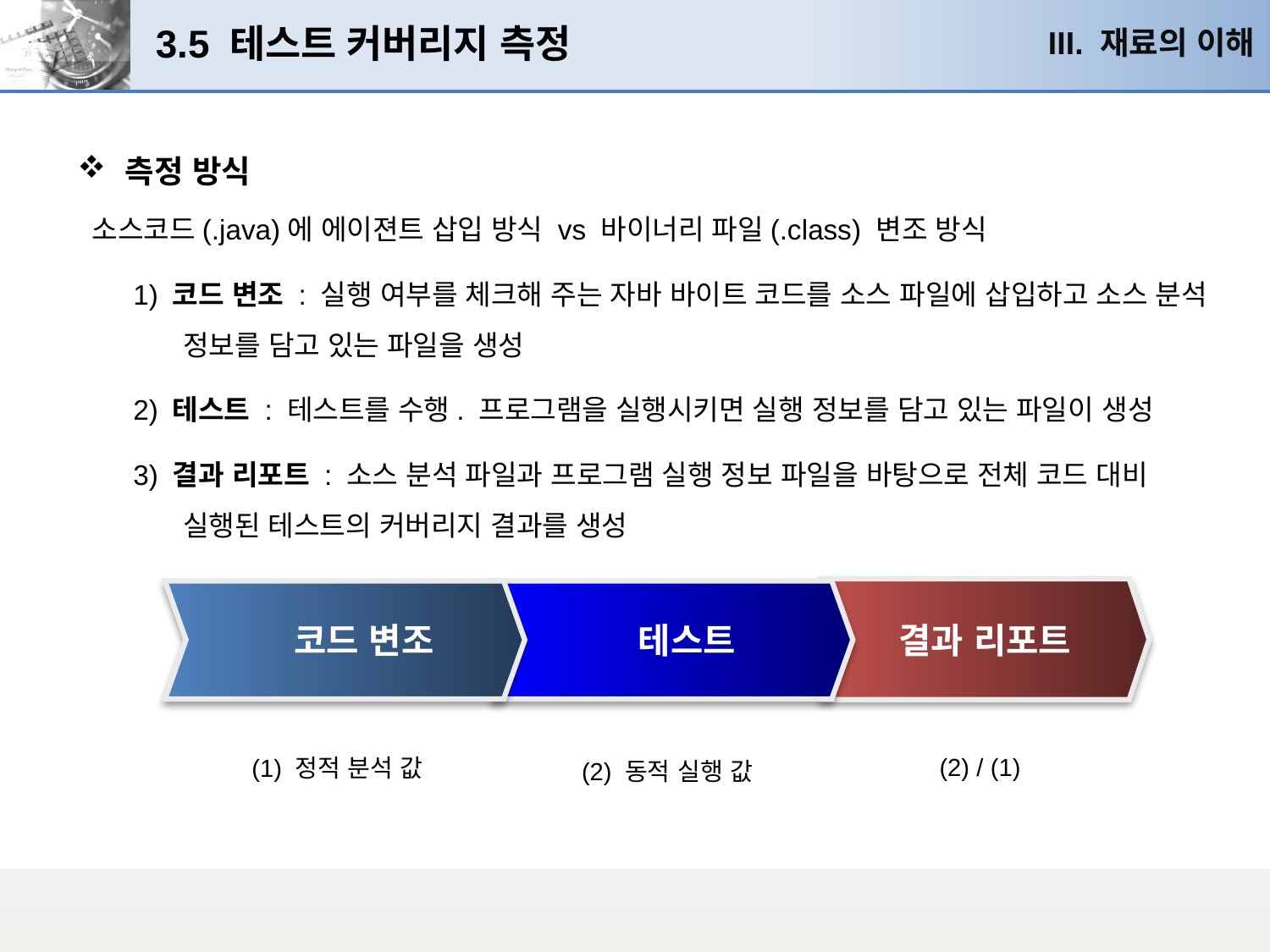

# 3.5 테스트 커버리지 측정
III. 재료의 이해
측정 방식
 소스코드(.java)에 에이젼트 삽입 방식 vs 바이너리 파일(.class) 변조 방식
1) 코드 변조 : 실행 여부를 체크해 주는 자바 바이트 코드를 소스 파일에 삽입하고 소스 분석 정보를 담고 있는 파일을 생성
2) 테스트 : 테스트를 수행. 프로그램을 실행시키면 실행 정보를 담고 있는 파일이 생성
3) 결과 리포트 : 소스 분석 파일과 프로그램 실행 정보 파일을 바탕으로 전체 코드 대비 실행된 테스트의 커버리지 결과를 생성

결과 리포트

   코드 변조

  테스트

(2) / (1)
(1) 정적 분석 값
(2) 동적 실행 값